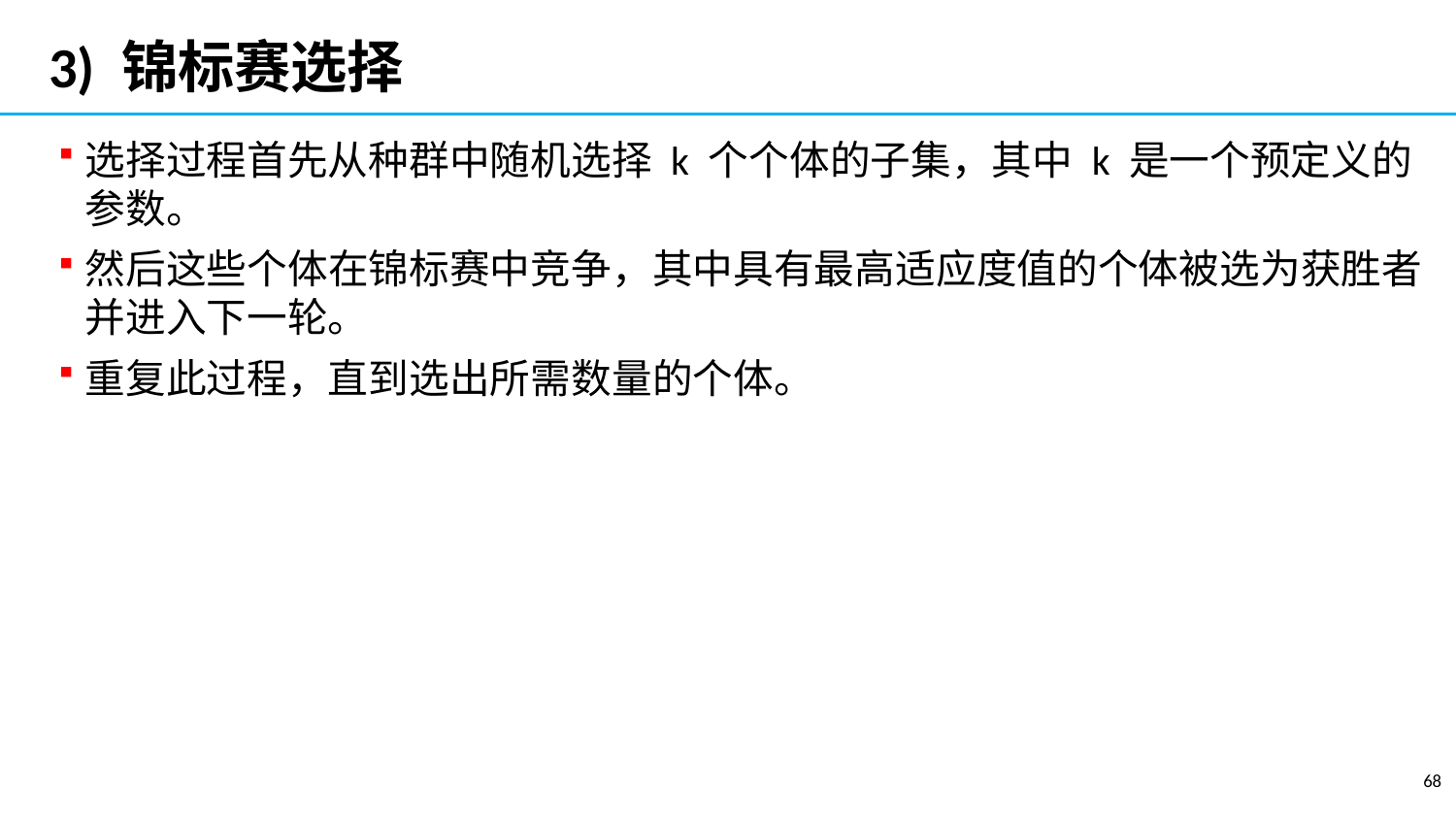

# 3) 锦标赛选择

选择过程首先从种群中随机选择 k 个个体的子集，其中 k 是一个预定义的参数。
然后这些个体在锦标赛中竞争，其中具有最高适应度值的个体被选为获胜者并进入下一轮。
重复此过程，直到选出所需数量的个体。

68